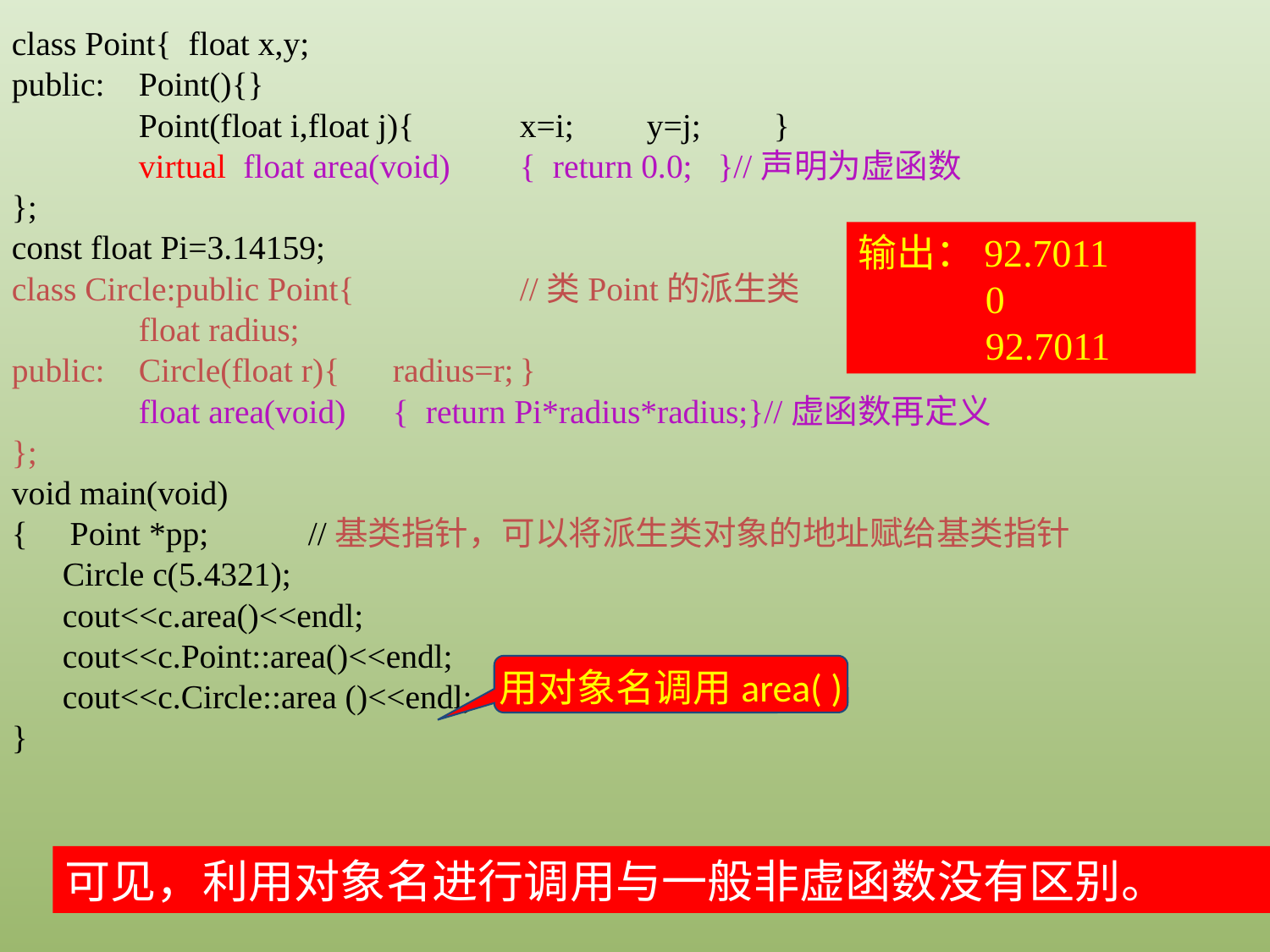

class Point{  float x,y;
public:	Point(){}
	Point(float i,float j){	x=i;	y=j;	}
	virtual  float area(void)	{  return 0.0;   }//声明为虚函数
};
const float Pi=3.14159;
class Circle:public Point{		//类Point的派生类
	float radius;
public:	Circle(float r){	radius=r;	}
	float area(void)	{  return Pi*radius*radius;}//虚函数再定义
};
void main(void)
{     Point *pp;	     //基类指针，可以将派生类对象的地址赋给基类指针
      Circle c(5.4321);
      cout<<c.area()<<endl;
      cout<<c.Point::area()<<endl;
      cout<<c.Circle::area ()<<endl;
}
输出：92.7011
	0
	92.7011
用对象名调用area( )
可见，利用对象名进行调用与一般非虚函数没有区别。
795